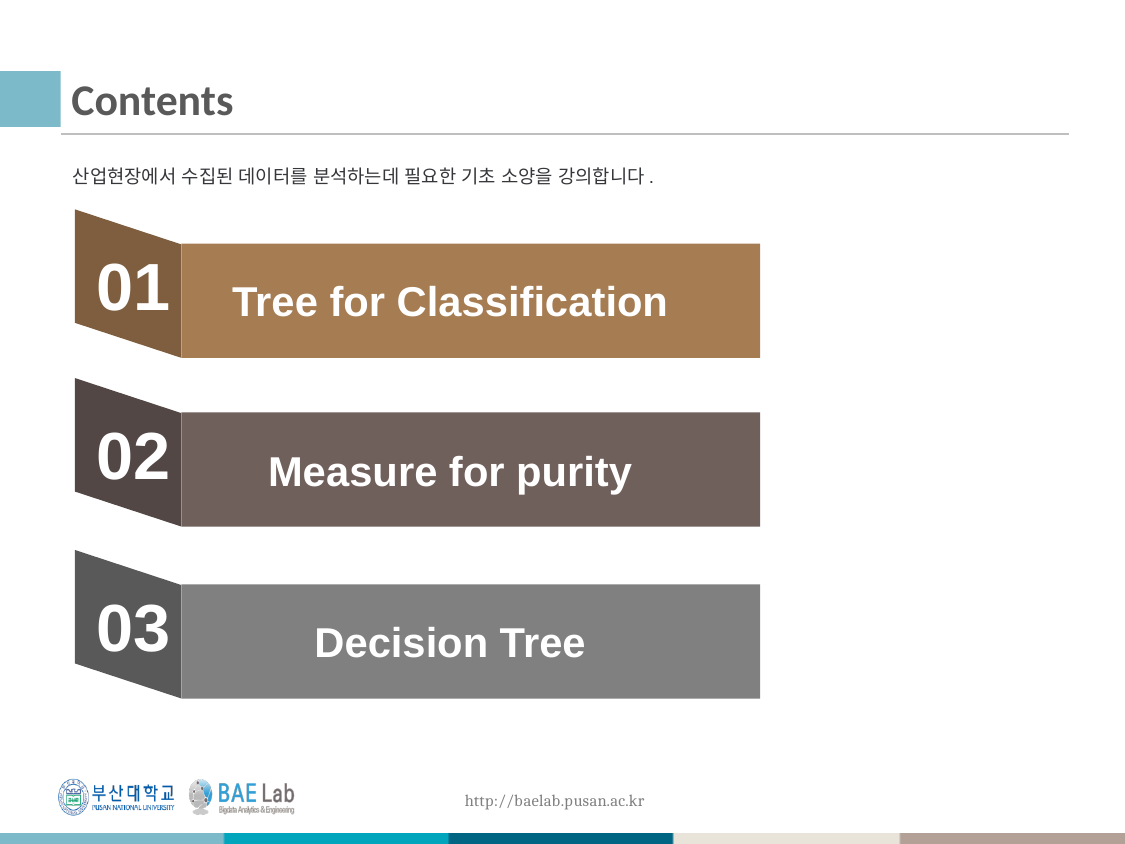

# Contents
산업현장에서 수집된 데이터를 분석하는데 필요한 기초 소양을 강의합니다.

01
Tree for Classification

02
Measure for purity

03
Decision Tree